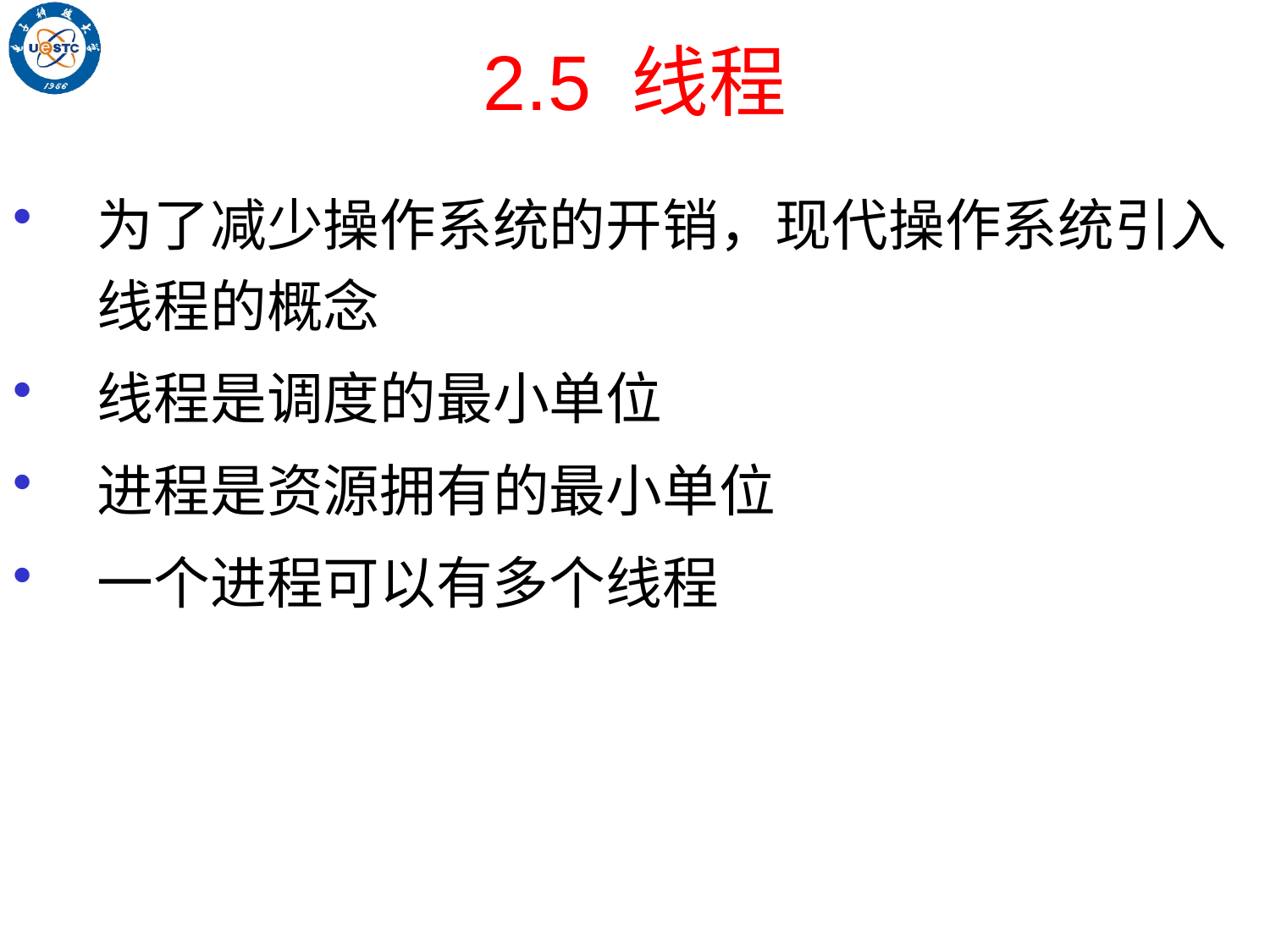

# 2.5 线程
为了减少操作系统的开销，现代操作系统引入线程的概念
线程是调度的最小单位
进程是资源拥有的最小单位
一个进程可以有多个线程